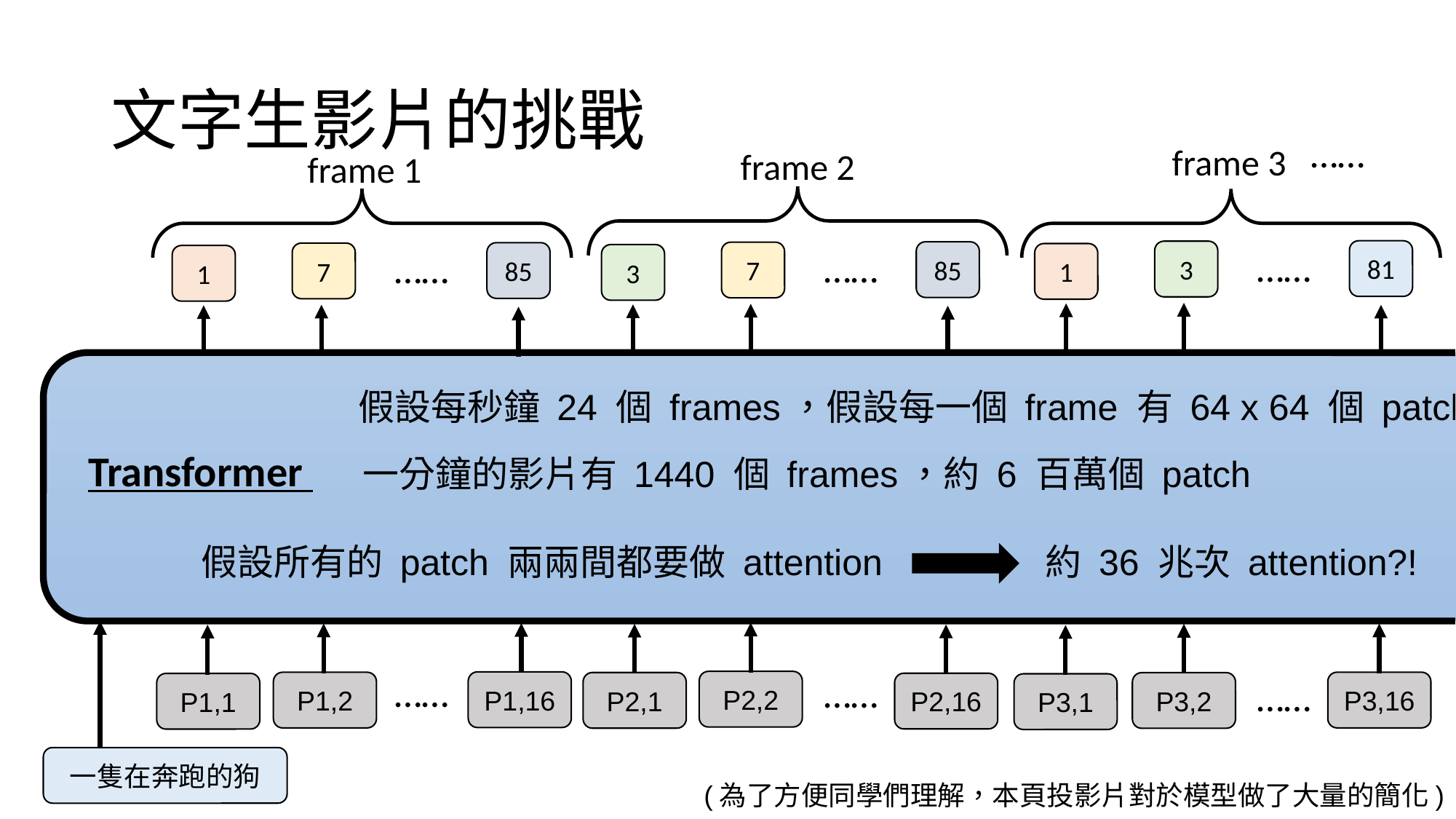

# 文字生影片的挑戰
……
frame 3
frame 2
frame 1
……
……
……
81
3
85
7
85
7
1
3
1

假設每秒鐘 24 個 frames，假設每一個 frame 有 64 x 64 個 patches
Transformer
一分鐘的影片有 1440 個 frames，約 6 百萬個 patch
假設所有的 patch 兩兩間都要做 attention
約 36 兆次 attention?!

……
……
……
……
P2,2
P1,16
P3,16
P1,2
P2,1
P3,2
P2,16
P1,1
P3,1
一隻在奔跑的狗
(為了方便同學們理解，本頁投影片對於模型做了大量的簡化)